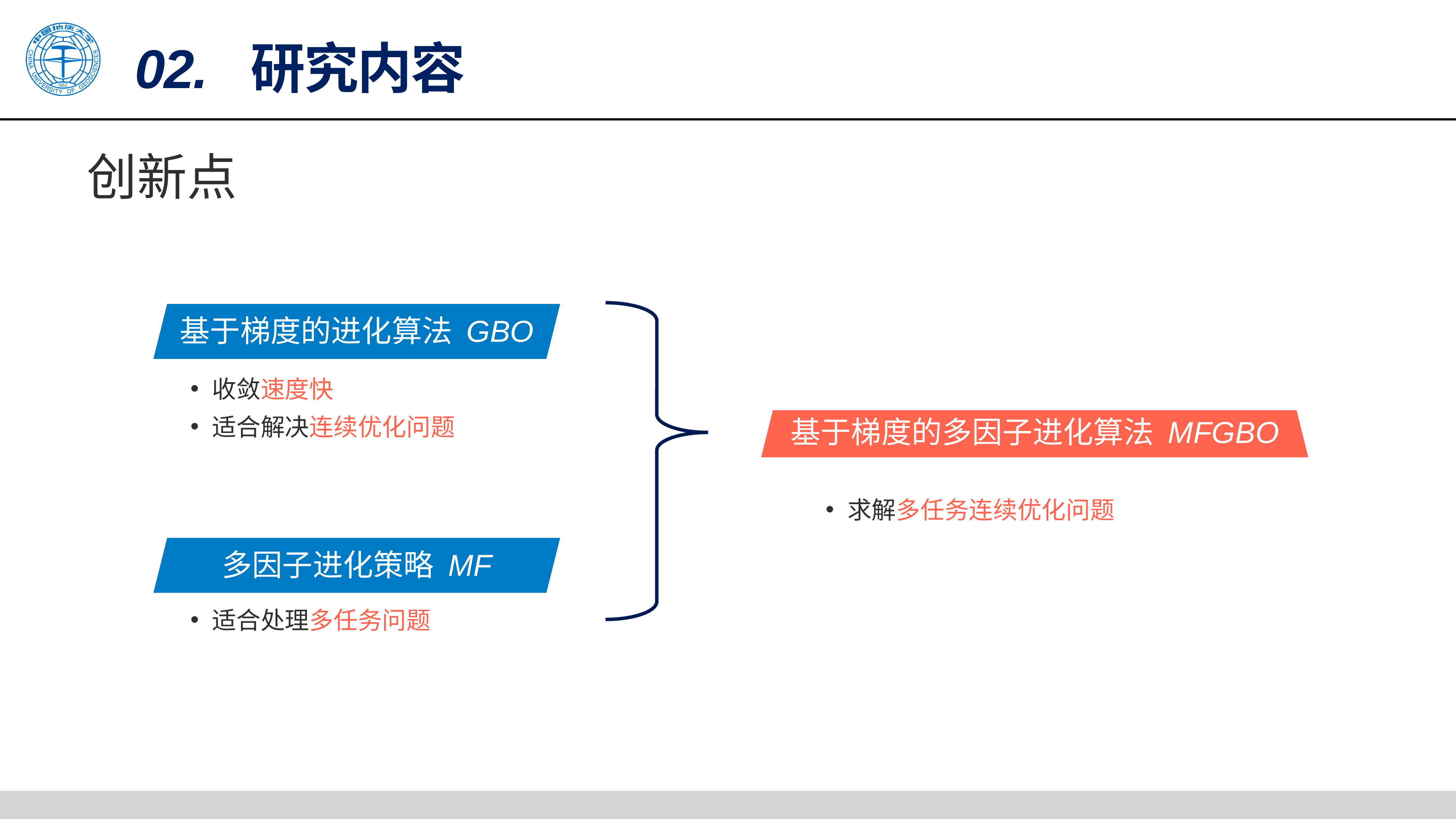

创新点
基于梯度的进化算法 GBO

收敛速度快
适合解决连续优化问题
基于梯度的多因子进化算法 MFGBO

求解多任务连续优化问题

多因子进化策略 MF
适合处理多任务问题